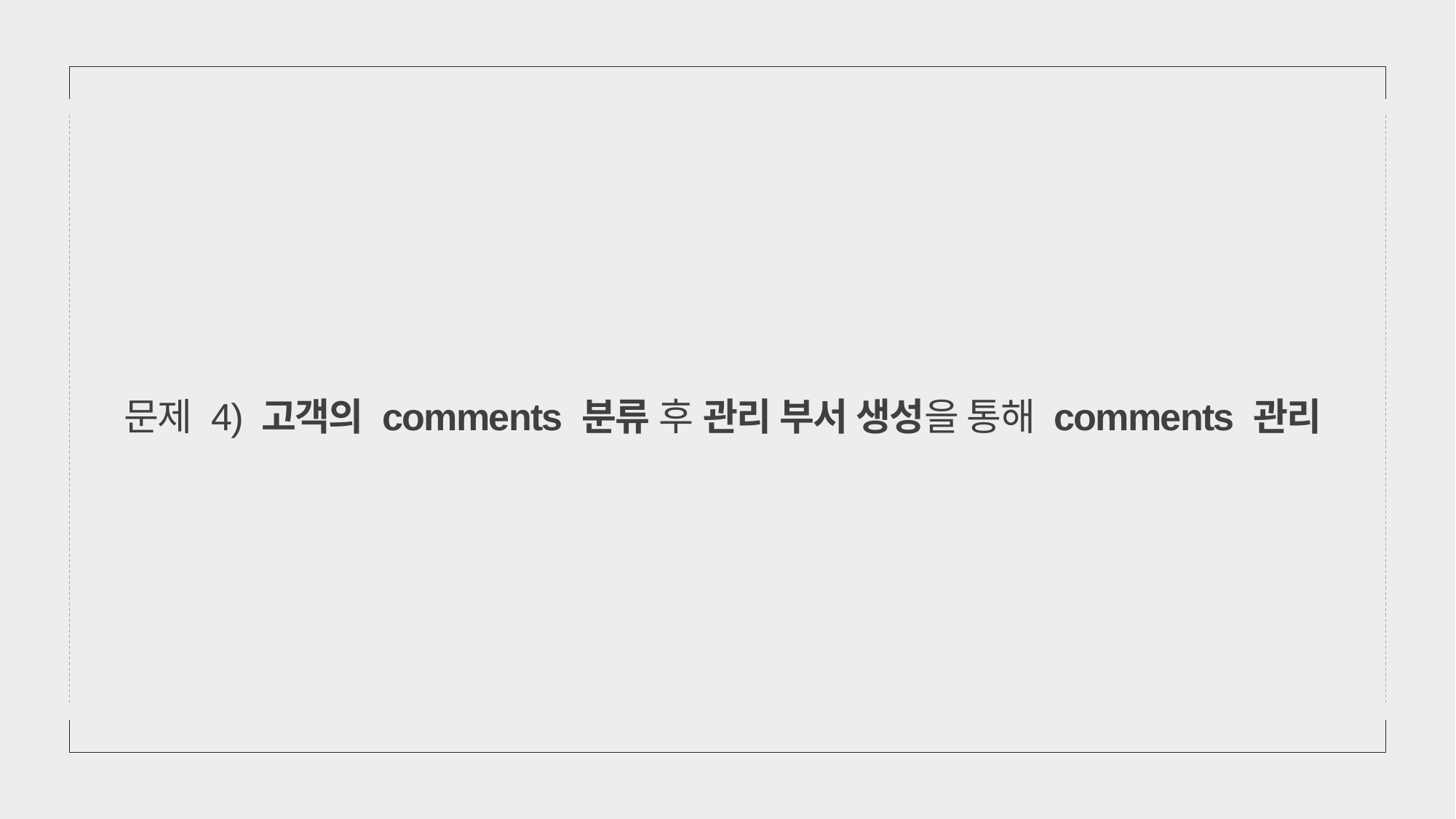

문제 4) 고객의 comments 분류 후 관리 부서 생성을 통해 comments 관리